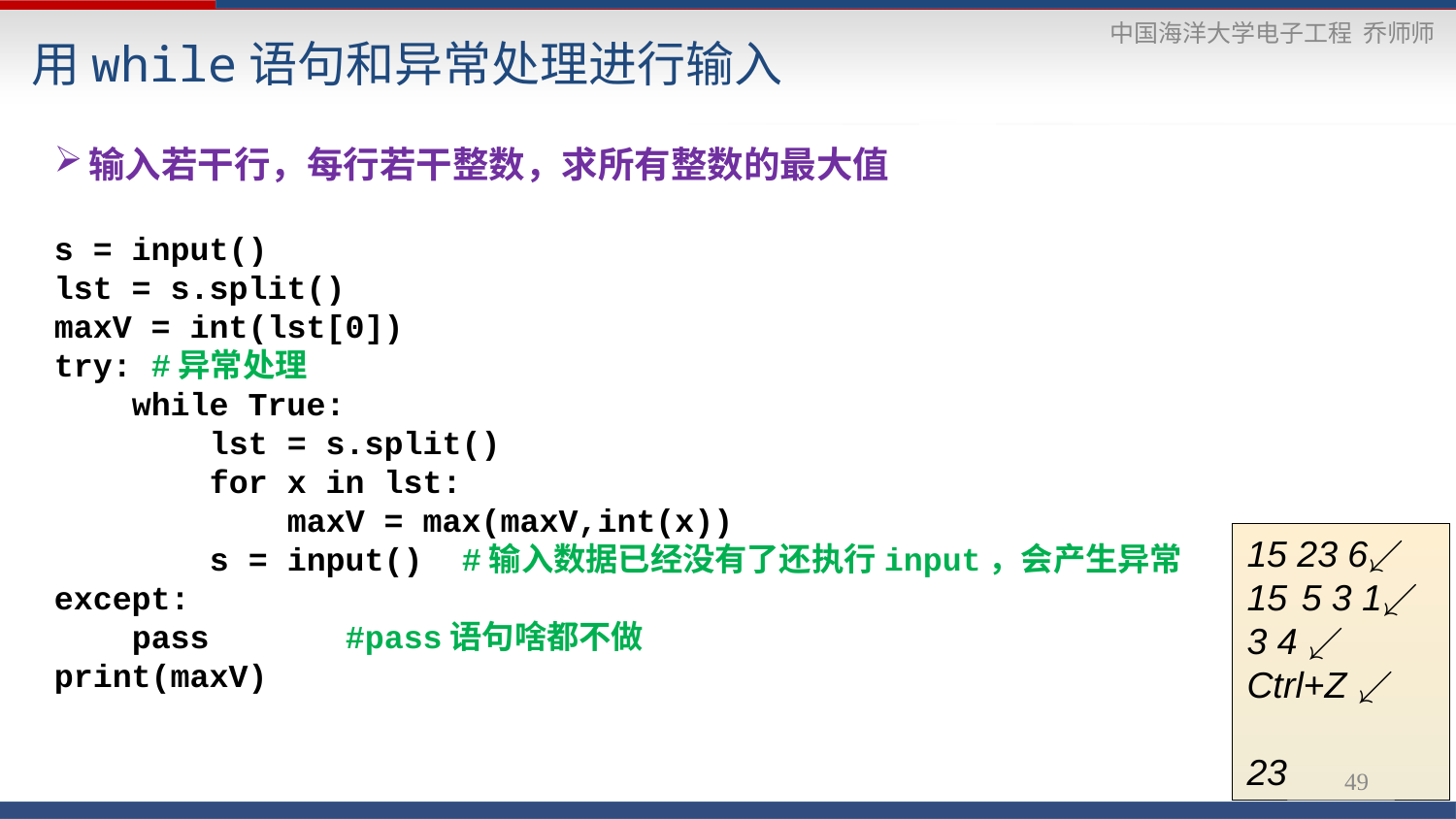

# 用while语句和异常处理进行输入
输入若干行，每行若干整数，求所有整数的最大值

s = input()
lst = s.split()
maxV = int(lst[0])
try: #异常处理
    while True:
        lst = s.split()
        for x in lst:
            maxV = max(maxV,int(x))
        s = input()  #输入数据已经没有了还执行input，会产生异常
except:
    pass	#pass语句啥都不做
print(maxV)

15 23 6↙
5 3 1↙
3 4 ↙
Ctrl+Z ↙

23
49